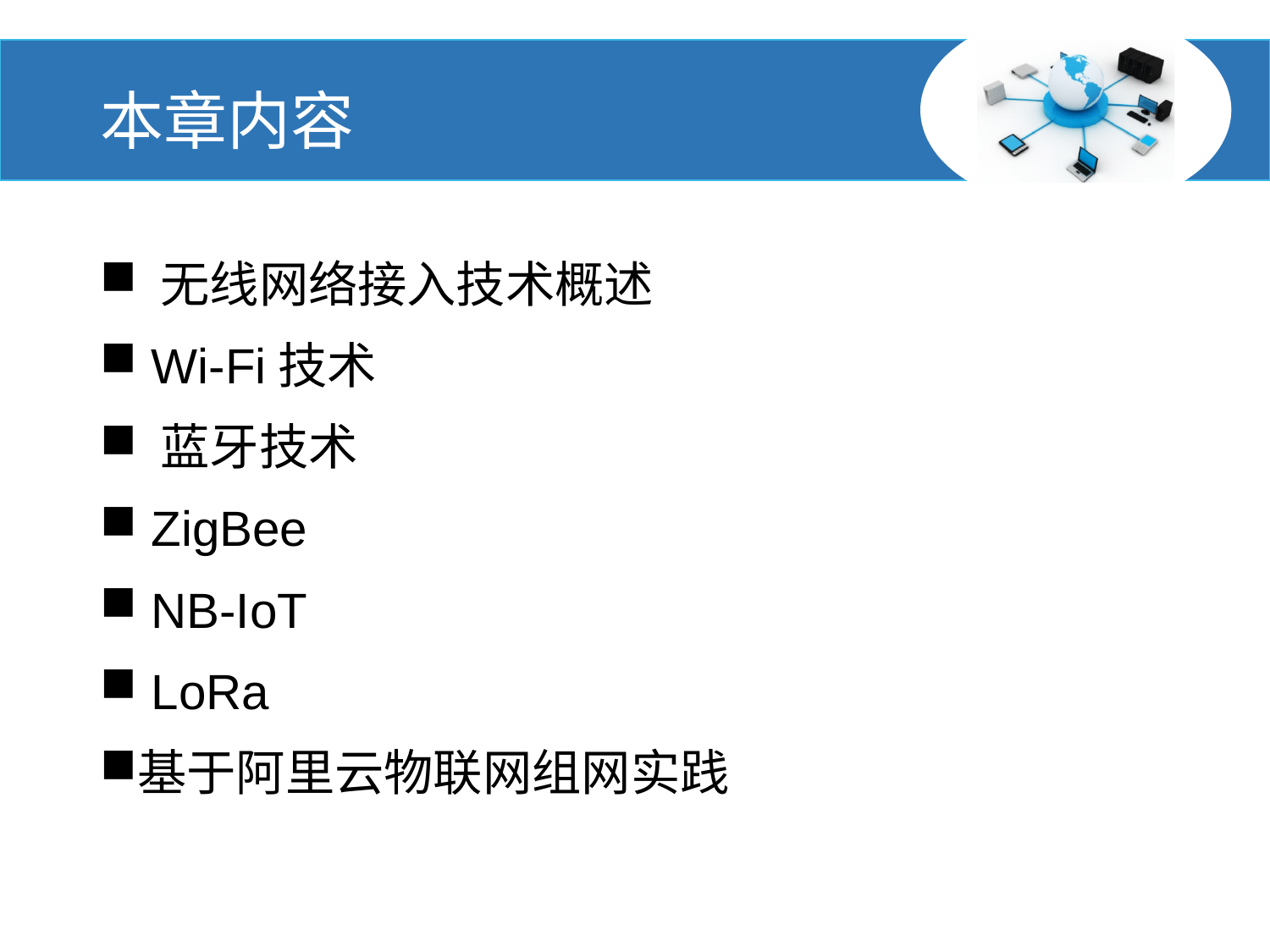

# 本章内容
 无线网络接入技术概述
 Wi-Fi技术
 蓝牙技术
 ZigBee
 NB-IoT
 LoRa
基于阿里云物联网组网实践